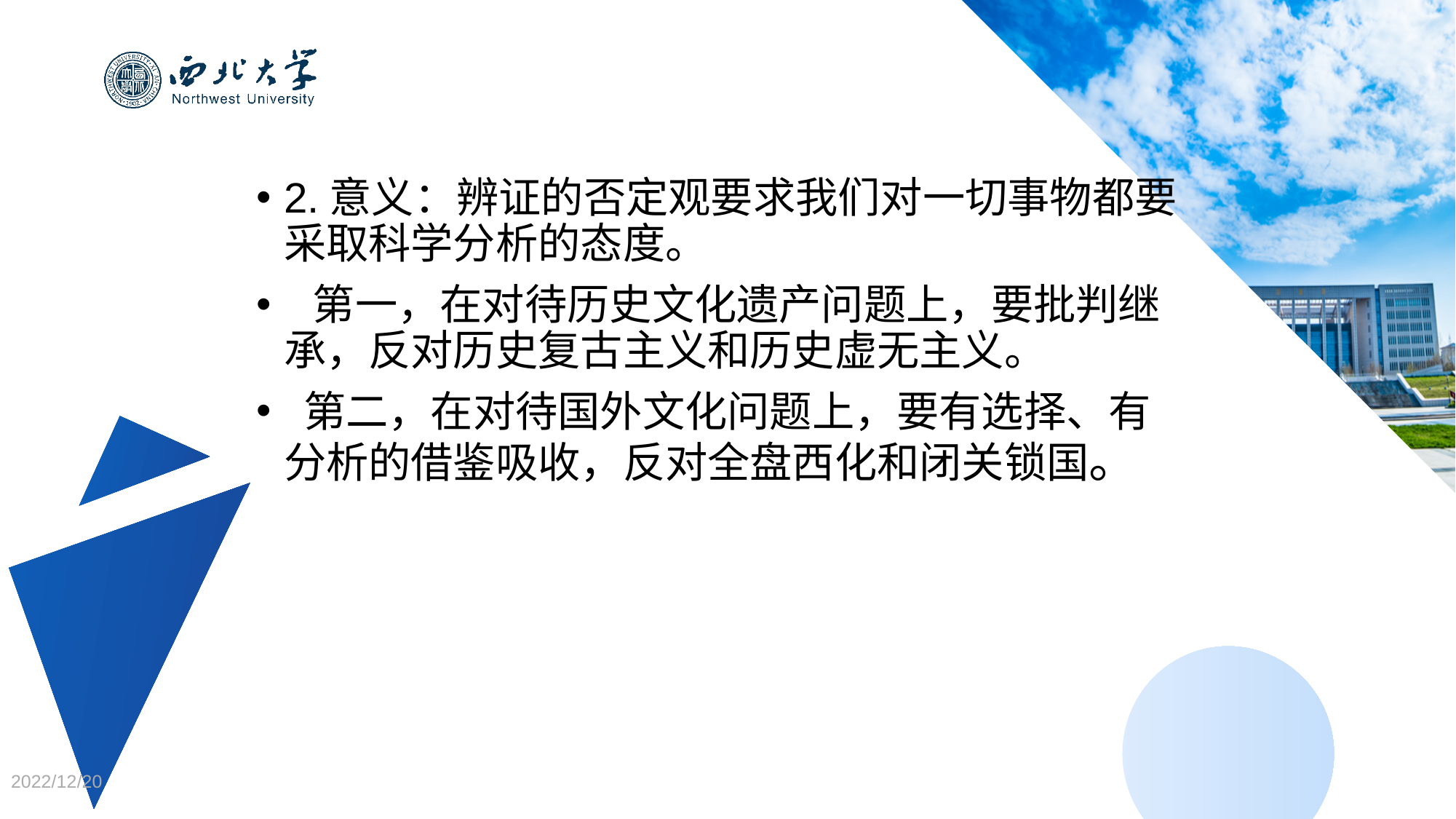

2.意义：辨证的否定观要求我们对一切事物都要采取科学分析的态度。
  第一，在对待历史文化遗产问题上，要批判继承，反对历史复古主义和历史虚无主义。
 第二，在对待国外文化问题上，要有选择、有分析的借鉴吸收，反对全盘西化和闭关锁国。
2022/12/20